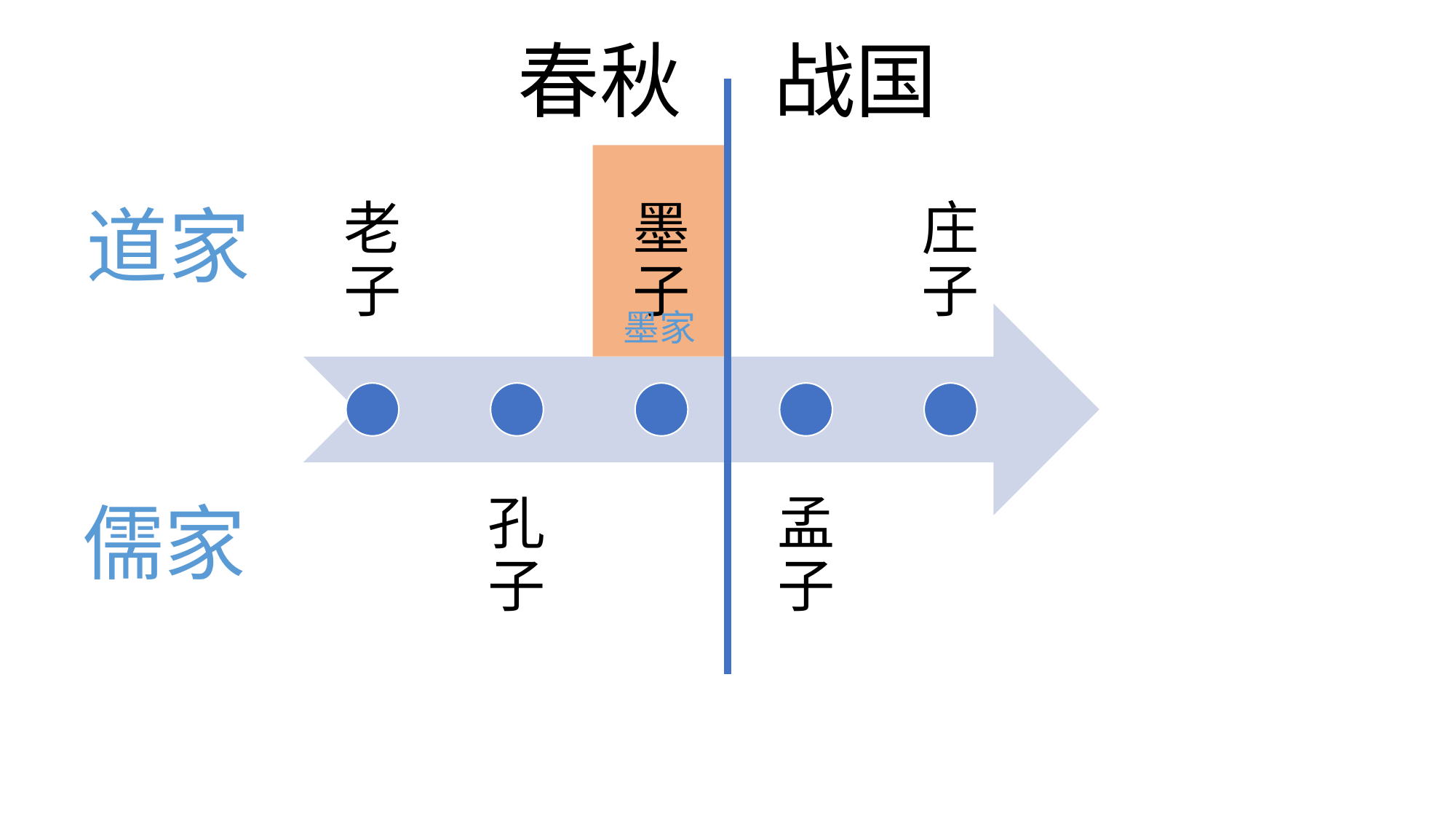

春秋     战国
老子
孔子
墨子
孟子
庄子
道家
墨家
儒家